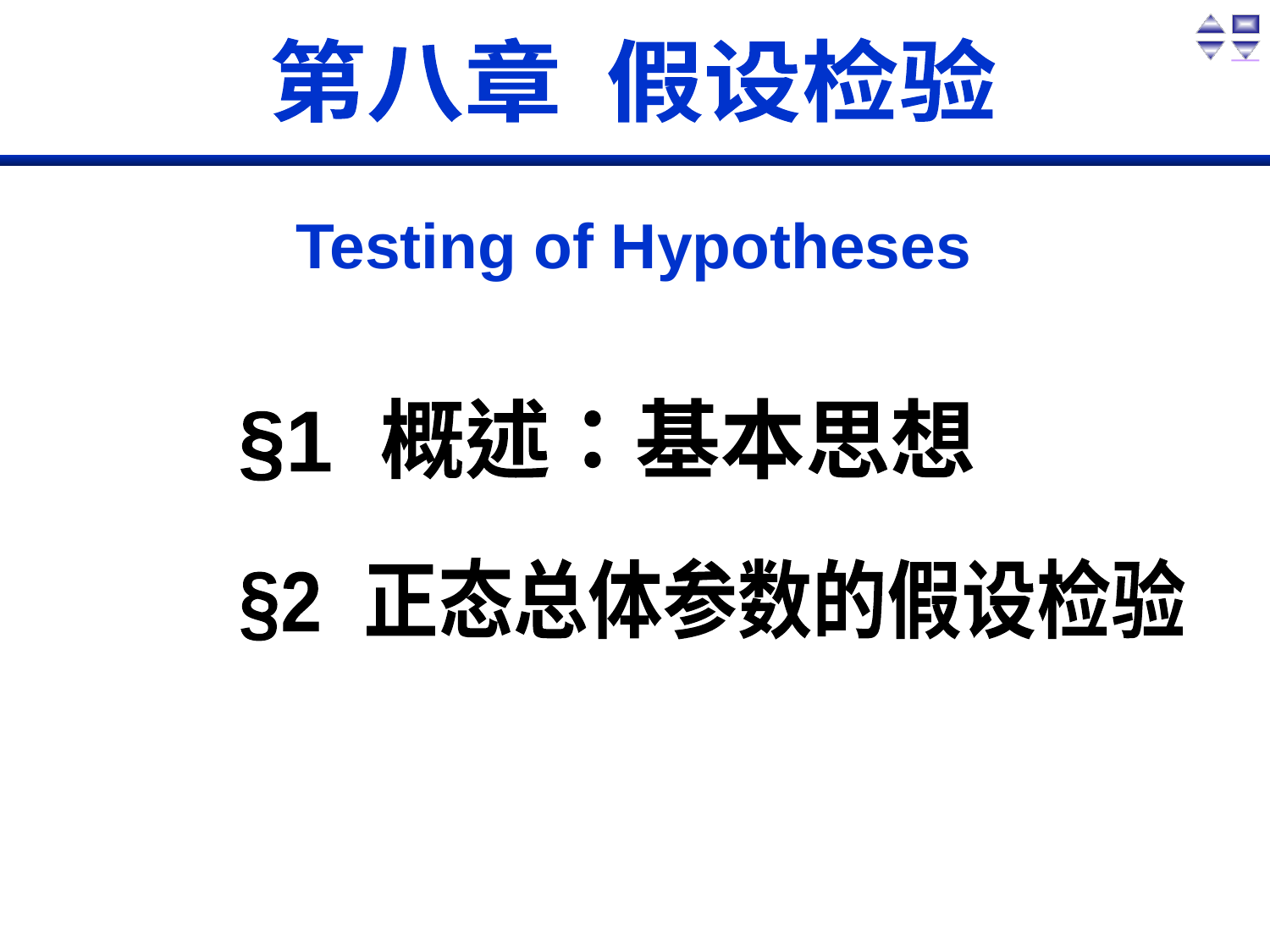

第八章  假设检验

Testing of Hypotheses
§1  概述：基本思想
§2  正态总体参数的假设检验